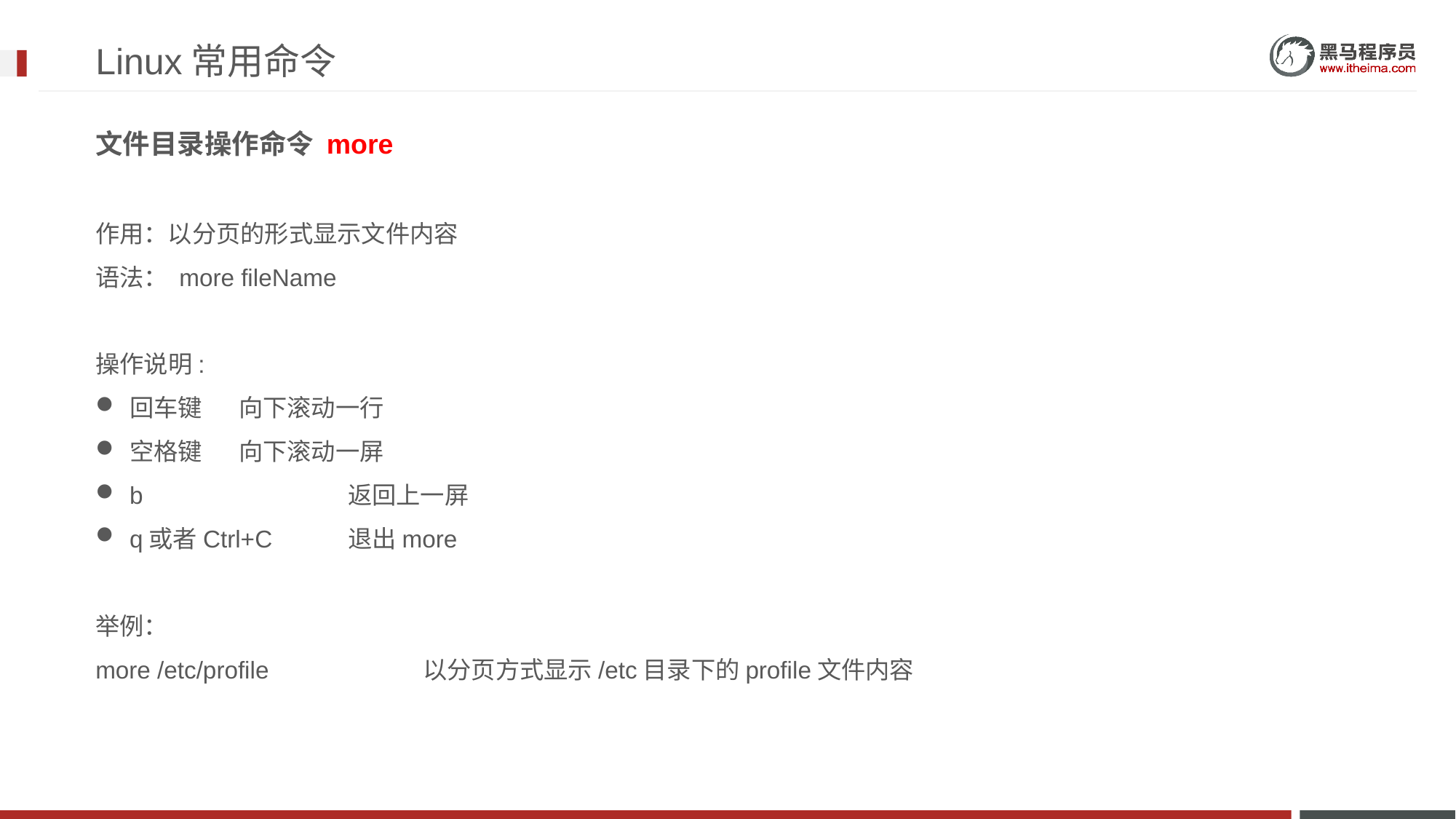

# Linux常用命令
文件目录操作命令 more
作用：以分页的形式显示文件内容
语法： more fileName

操作说明:
回车键 	向下滚动一行
空格键 	向下滚动一屏
b 		返回上一屏
q或者Ctrl+C	退出more

举例：
more /etc/profile		以分页方式显示/etc目录下的profile文件内容